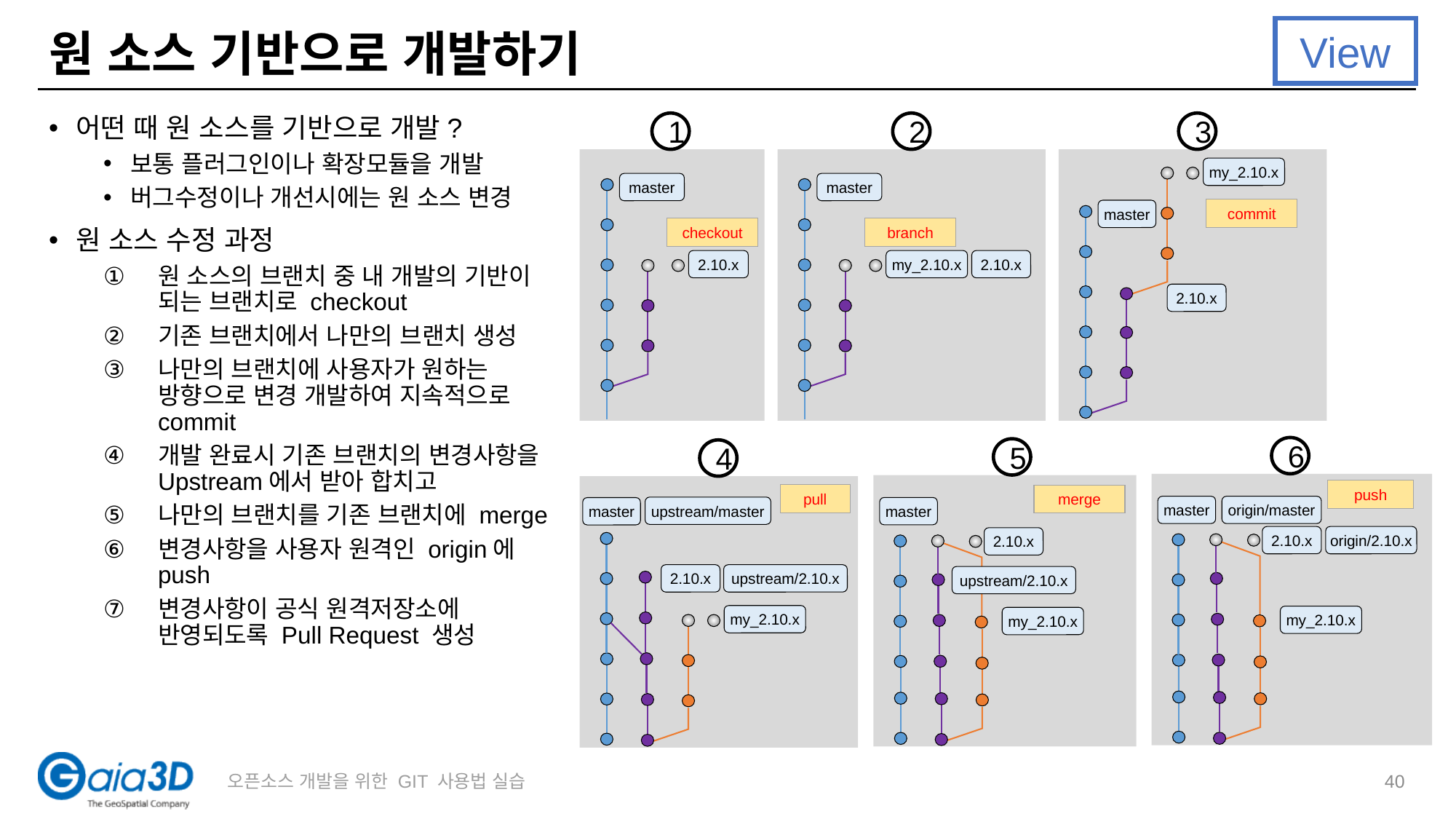

View
# 원 소스 기반으로 개발하기
어떤 때 원 소스를 기반으로 개발?
보통 플러그인이나 확장모듈을 개발
버그수정이나 개선시에는 원 소스 변경
원 소스 수정 과정
원 소스의 브랜치 중 내 개발의 기반이 되는 브랜치로 checkout
기존 브랜치에서 나만의 브랜치 생성
나만의 브랜치에 사용자가 원하는 방향으로 변경 개발하여 지속적으로 commit
개발 완료시 기존 브랜치의 변경사항을 Upstream에서 받아 합치고
나만의 브랜치를 기존 브랜치에 merge
변경사항을 사용자 원격인 origin에 push
변경사항이 공식 원격저장소에 반영되도록 Pull Request 생성
1
2
3

my_2.10.x

master

2.10.x

master

commit
master

checkout
branch

my_2.10.x
2.10.x

2.10.x

6
5
4

push
pull
merge
master
origin/master
upstream/master
master
master
2.10.x
origin/2.10.x
2.10.x

2.10.x
upstream/2.10.x
upstream/2.10.x

my_2.10.x
my_2.10.x
my_2.10.x

오픈소스 개발을 위한 GIT 사용법 실습
40